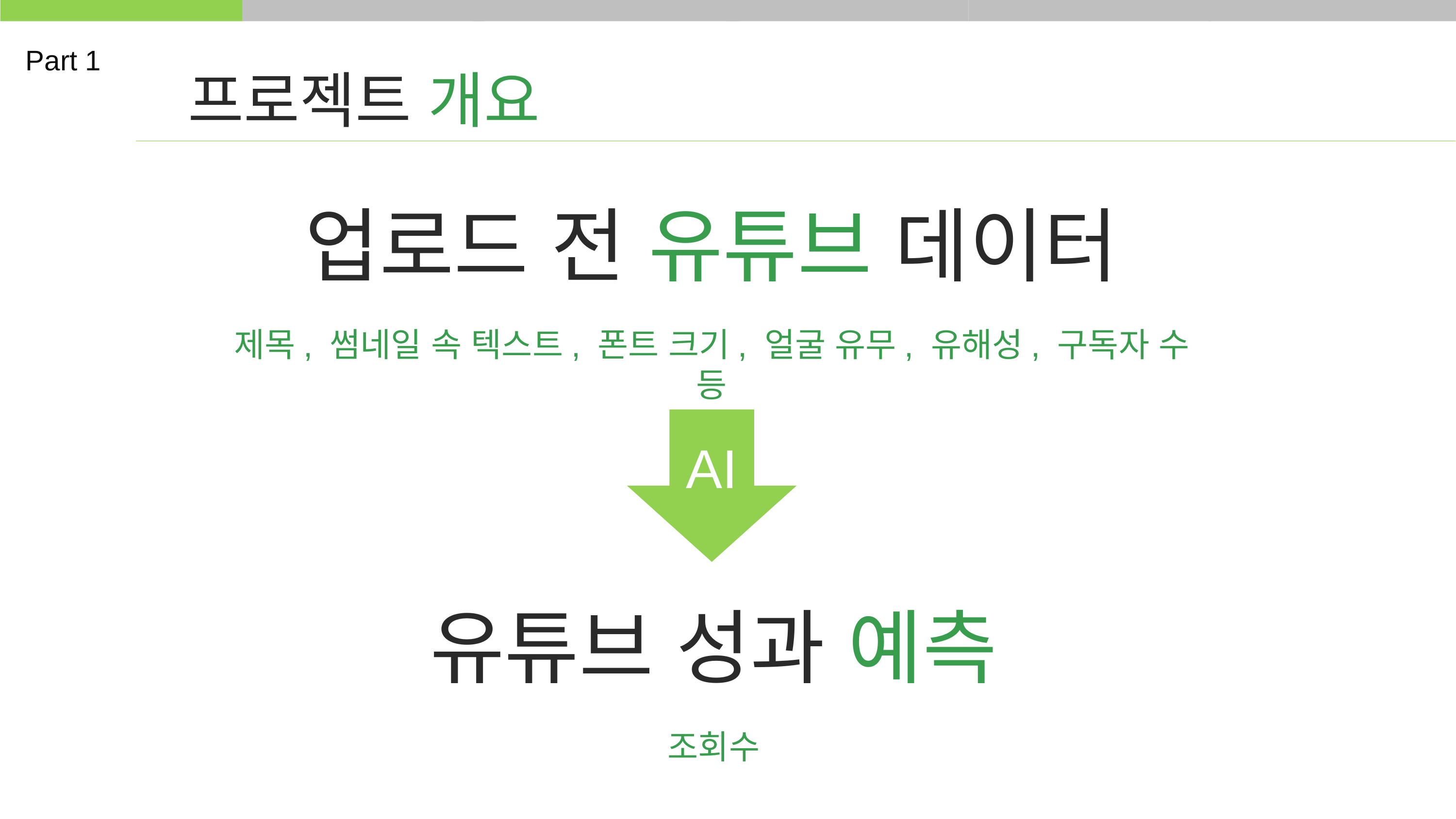

프로젝트 개요
Part 1
업로드 전 유튜브 데이터
제목, 썸네일 속 텍스트, 폰트 크기, 얼굴 유무, 유해성, 구독자 수 등
AI
유튜브 성과 예측
조회수